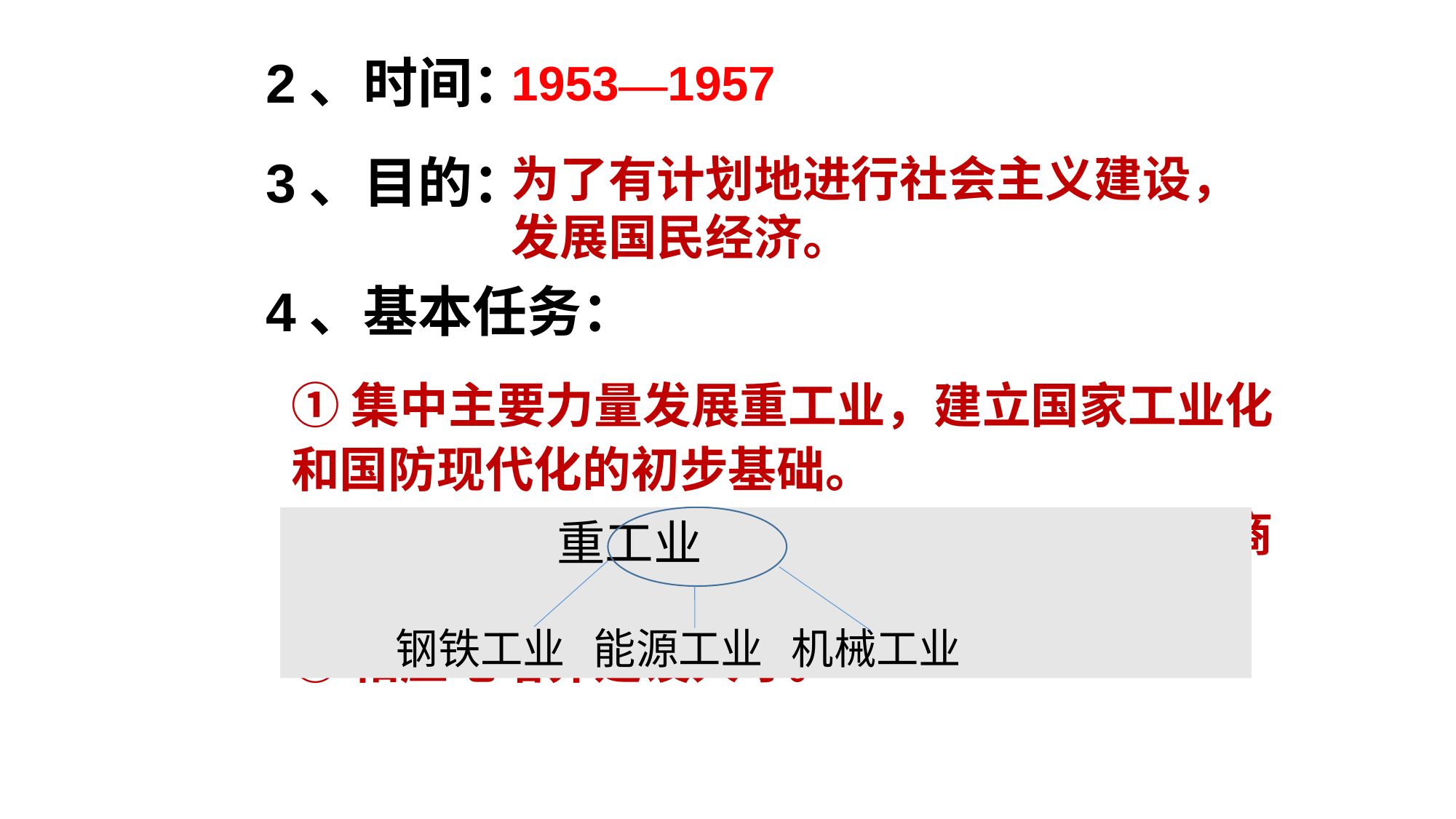

2、时间：
1953—1957
3、目的：
为了有计划地进行社会主义建设，发展国民经济。
4、基本任务：
①集中主要力量发展重工业，建立国家工业化和国防现代化的初步基础。
②相应地发展交通运输业、轻工业、农业和商业。
③相应地培养建设人才。
                           重工业

          钢铁工业   能源工业   机械工业